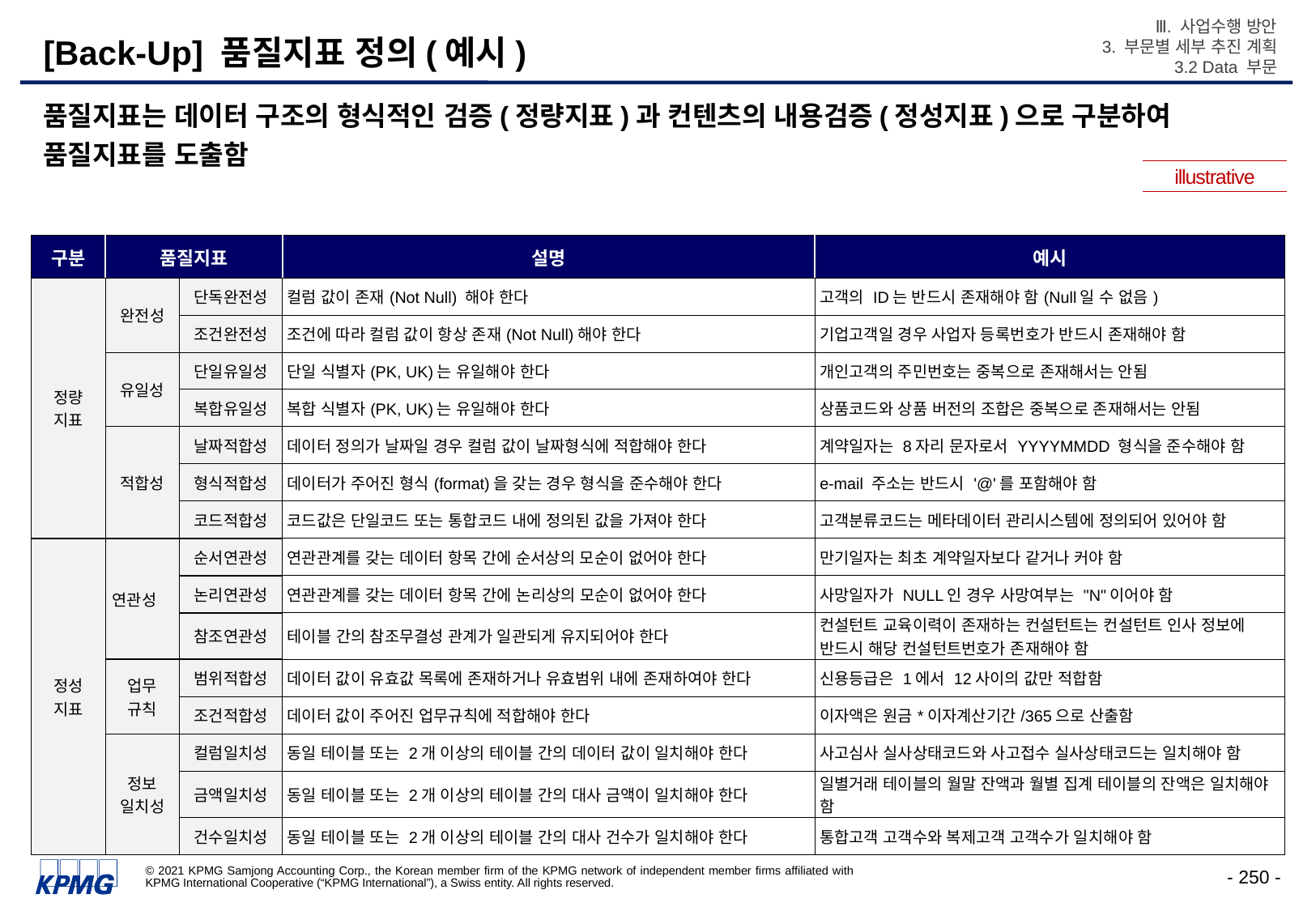

Ⅲ. 사업수행 방안
3. 부문별 세부 추진 계획
3.2 Data 부문
# [Back-Up] 품질지표 정의(예시)
품질지표는 데이터 구조의 형식적인 검증(정량지표)과 컨텐츠의 내용검증(정성지표)으로 구분하여 품질지표를 도출함
illustrative
| 구분 | 품질지표 |  | 설명 | 예시 |
| --- | --- | --- | --- | --- |
| 정량 지표 | 완전성 | 단독완전성 | 컬럼 값이 존재(Not Null) 해야 한다 | 고객의 ID는 반드시 존재해야 함(Null일 수 없음) |
|  |  | 조건완전성 | 조건에 따라 컬럼 값이 항상 존재(Not Null)해야 한다 | 기업고객일 경우 사업자 등록번호가 반드시 존재해야 함 |
|  | 유일성 | 단일유일성 | 단일 식별자(PK, UK)는 유일해야 한다 | 개인고객의 주민번호는 중복으로 존재해서는 안됨 |
|  |  | 복합유일성 | 복합 식별자(PK, UK)는 유일해야 한다 | 상품코드와 상품 버전의 조합은 중복으로 존재해서는 안됨 |
|  | 적합성 | 날짜적합성 | 데이터 정의가 날짜일 경우 컬럼 값이 날짜형식에 적합해야 한다 | 계약일자는 8자리 문자로서 YYYYMMDD 형식을 준수해야 함 |
|  |  | 형식적합성 | 데이터가 주어진 형식(format)을 갖는 경우 형식을 준수해야 한다 | e-mail 주소는 반드시 '@'를 포함해야 함 |
|  |  | 코드적합성 | 코드값은 단일코드 또는 통합코드 내에 정의된 값을 가져야 한다 | 고객분류코드는 메타데이터 관리시스템에 정의되어 있어야 함 |
| 정성 지표 | 연관성 | 순서연관성 | 연관관계를 갖는 데이터 항목 간에 순서상의 모순이 없어야 한다 | 만기일자는 최초 계약일자보다 같거나 커야 함 |
|  |  | 논리연관성 | 연관관계를 갖는 데이터 항목 간에 논리상의 모순이 없어야 한다 | 사망일자가 NULL인 경우 사망여부는 "N"이어야 함 |
|  |  | 참조연관성 | 테이블 간의 참조무결성 관계가 일관되게 유지되어야 한다 | 컨설턴트 교육이력이 존재하는 컨설턴트는 컨설턴트 인사 정보에 반드시 해당 컨설턴트번호가 존재해야 함 |
|  | 업무 규칙 | 범위적합성 | 데이터 값이 유효값 목록에 존재하거나 유효범위 내에 존재하여야 한다 | 신용등급은 1에서 12사이의 값만 적합함 |
|  |  | 조건적합성 | 데이터 값이 주어진 업무규칙에 적합해야 한다 | 이자액은 원금\*이자계산기간/365으로 산출함 |
|  | 정보 일치성 | 컬럼일치성 | 동일 테이블 또는 2개 이상의 테이블 간의 데이터 값이 일치해야 한다 | 사고심사 실사상태코드와 사고접수 실사상태코드는 일치해야 함 |
|  |  | 금액일치성 | 동일 테이블 또는 2개 이상의 테이블 간의 대사 금액이 일치해야 한다 | 일별거래 테이블의 월말 잔액과 월별 집계 테이블의 잔액은 일치해야 함 |
|  |  | 건수일치성 | 동일 테이블 또는 2개 이상의 테이블 간의 대사 건수가 일치해야 한다 | 통합고객 고객수와 복제고객 고객수가 일치해야 함 |